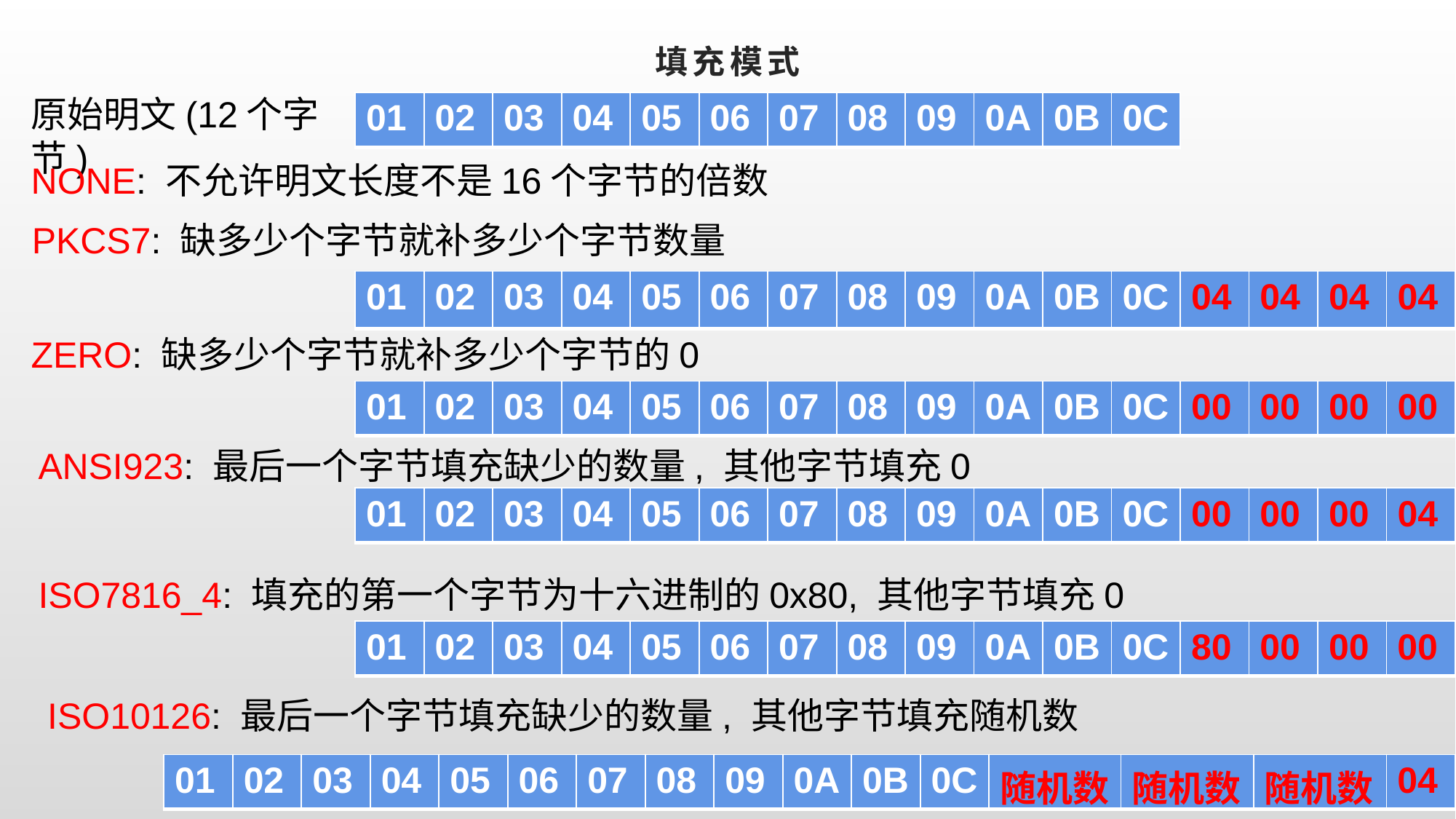

# 填充模式
原始明文(12个字节)
| 01 | 02 | 03 | 04 | 05 | 06 | 07 | 08 | 09 | 0A | 0B | 0C |
| --- | --- | --- | --- | --- | --- | --- | --- | --- | --- | --- | --- |
NONE: 不允许明文长度不是16个字节的倍数
PKCS7: 缺多少个字节就补多少个字节数量
| 01 | 02 | 03 | 04 | 05 | 06 | 07 | 08 | 09 | 0A | 0B | 0C | 04 | 04 | 04 | 04 |
| --- | --- | --- | --- | --- | --- | --- | --- | --- | --- | --- | --- | --- | --- | --- | --- |
ZERO: 缺多少个字节就补多少个字节的0
| 01 | 02 | 03 | 04 | 05 | 06 | 07 | 08 | 09 | 0A | 0B | 0C | 00 | 00 | 00 | 00 |
| --- | --- | --- | --- | --- | --- | --- | --- | --- | --- | --- | --- | --- | --- | --- | --- |
ANSI923: 最后一个字节填充缺少的数量, 其他字节填充0
| 01 | 02 | 03 | 04 | 05 | 06 | 07 | 08 | 09 | 0A | 0B | 0C | 00 | 00 | 00 | 04 |
| --- | --- | --- | --- | --- | --- | --- | --- | --- | --- | --- | --- | --- | --- | --- | --- |
ISO7816_4: 填充的第一个字节为十六进制的0x80, 其他字节填充0
| 01 | 02 | 03 | 04 | 05 | 06 | 07 | 08 | 09 | 0A | 0B | 0C | 80 | 00 | 00 | 00 |
| --- | --- | --- | --- | --- | --- | --- | --- | --- | --- | --- | --- | --- | --- | --- | --- |
ISO10126: 最后一个字节填充缺少的数量, 其他字节填充随机数
| 01 | 02 | 03 | 04 | 05 | 06 | 07 | 08 | 09 | 0A | 0B | 0C | 随机数 | 随机数 | 随机数 | 04 |
| --- | --- | --- | --- | --- | --- | --- | --- | --- | --- | --- | --- | --- | --- | --- | --- |